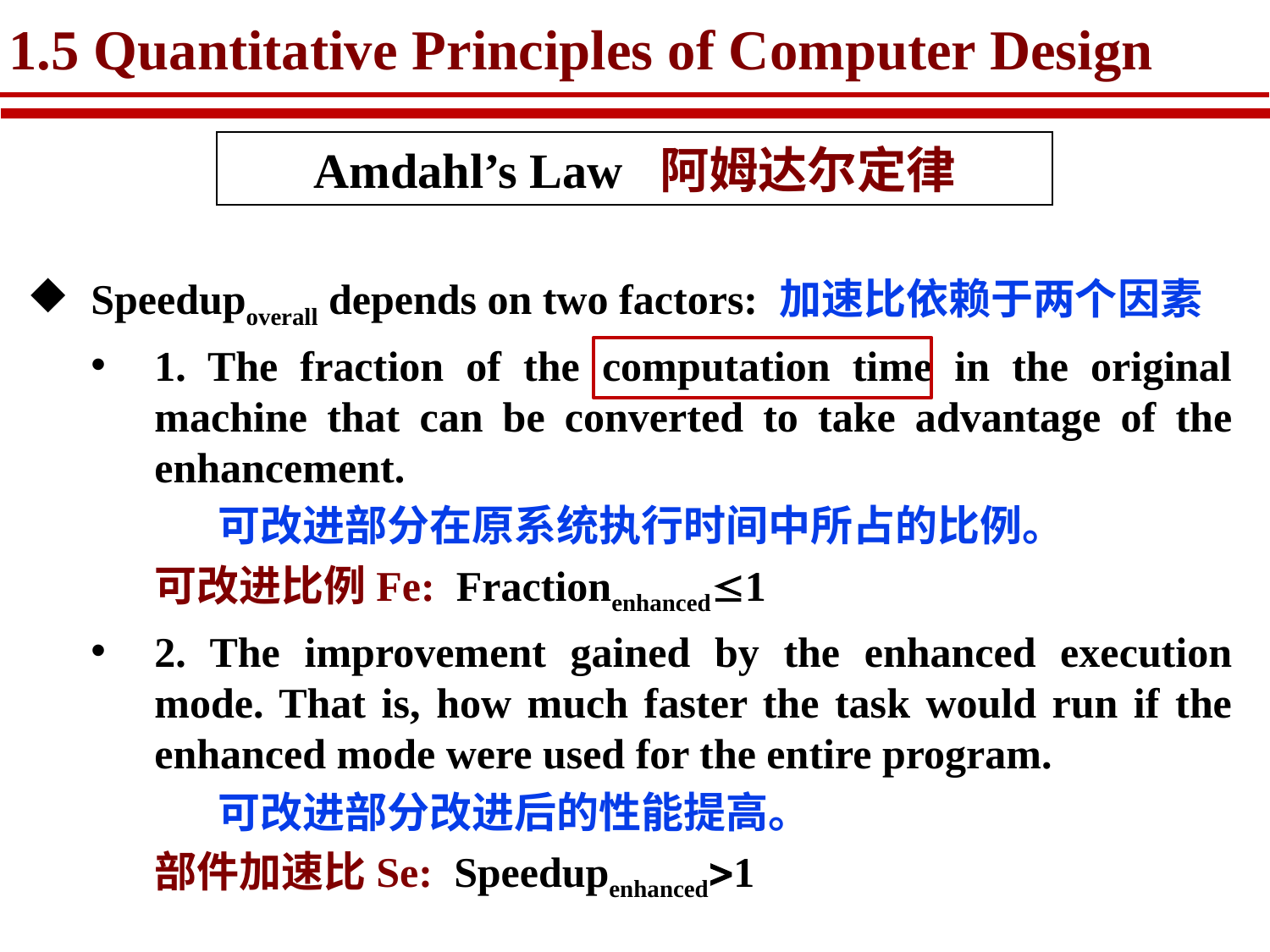

# 1.5 Quantitative Principles of Computer Design
Amdahl’s Law  阿姆达尔定律
Speedupoverall depends on two factors: 加速比依赖于两个因素
1. The fraction of the computation time in the original machine that can be converted to take advantage of the enhancement.
	可改进部分在原系统执行时间中所占的比例。
	可改进比例Fe:  Fractionenhanced≤1
2. The improvement gained by the enhanced execution mode. That is, how much faster the task would run if the enhanced mode were used for the entire program.
	可改进部分改进后的性能提高。
	部件加速比Se:  Speedupenhanced>1